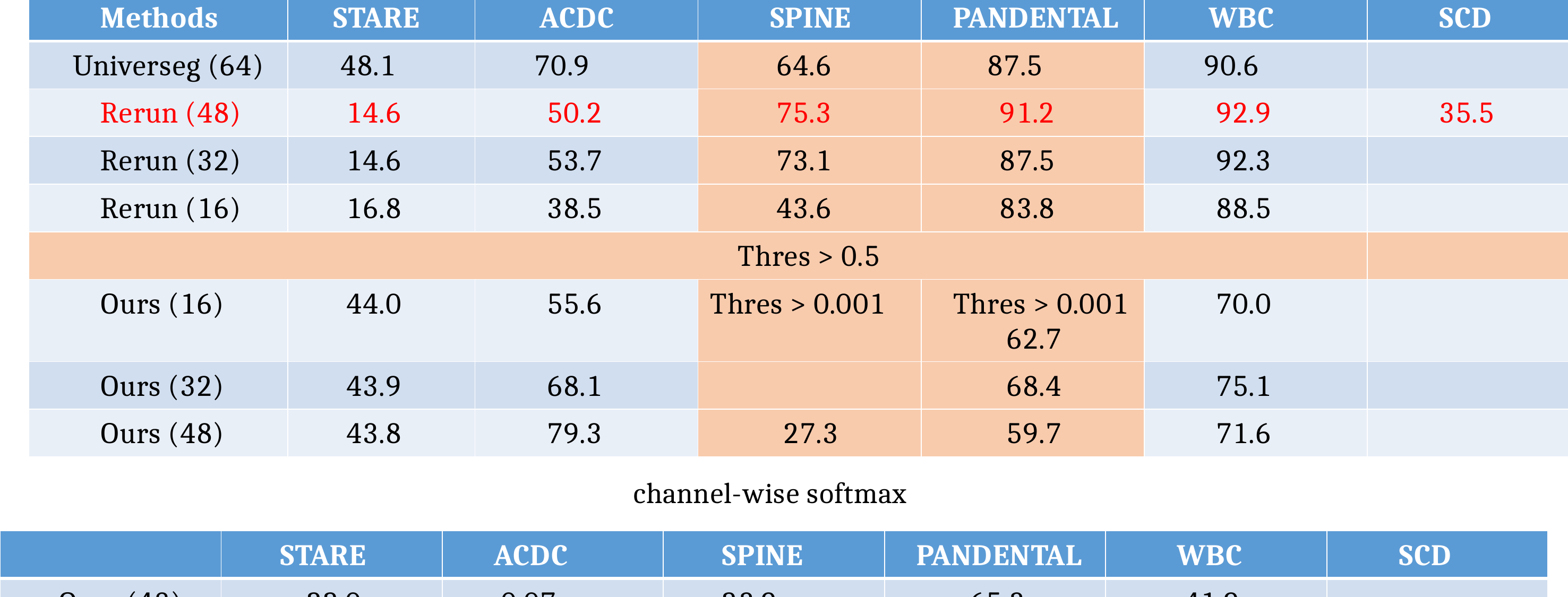

只计算前景的dice score
| Methods | STARE | ACDC | SPINE | PANDENTAL | WBC | SCD |
| --- | --- | --- | --- | --- | --- | --- |
| Universeg (64) | 48.1 | 70.9 | 64.6 | 87.5 | 90.6 |  |
| Rerun (48) | 14.6 | 50.2 | 75.3 | 91.2 | 92.9 | 35.5 |
| Rerun (32) | 14.6 | 53.7 | 73.1 | 87.5 | 92.3 |  |
| Rerun (16) | 16.8 | 38.5 | 43.6 | 83.8 | 88.5 |  |
| Thres > 0.5 |  |  |  |  |  |  |
| Ours (16) | 44.0 | 55.6 | Thres > 0.001 | Thres > 0.001 62.7 | 70.0 |  |
| Ours (32) | 43.9 | 68.1 |  | 68.4 | 75.1 |  |
| Ours (48) | 43.8 | 79.3 | 27.3 | 59.7 | 71.6 |  |
                       channel-wise softmax
|  | STARE | ACDC | SPINE | PANDENTAL | WBC | SCD |
| --- | --- | --- | --- | --- | --- | --- |
| Ours (48) | 22.0 | 0.07 | 23.9 | 65.3 | 41.9 |  |
| Ours+ SAM (48) | 34.8 | 67.9 | 46.5 | 14.0 | 74.5 |  |
|  | 18.9 | 53.0 | 55.0 | 53.1 | 86.6 | 36.0 |